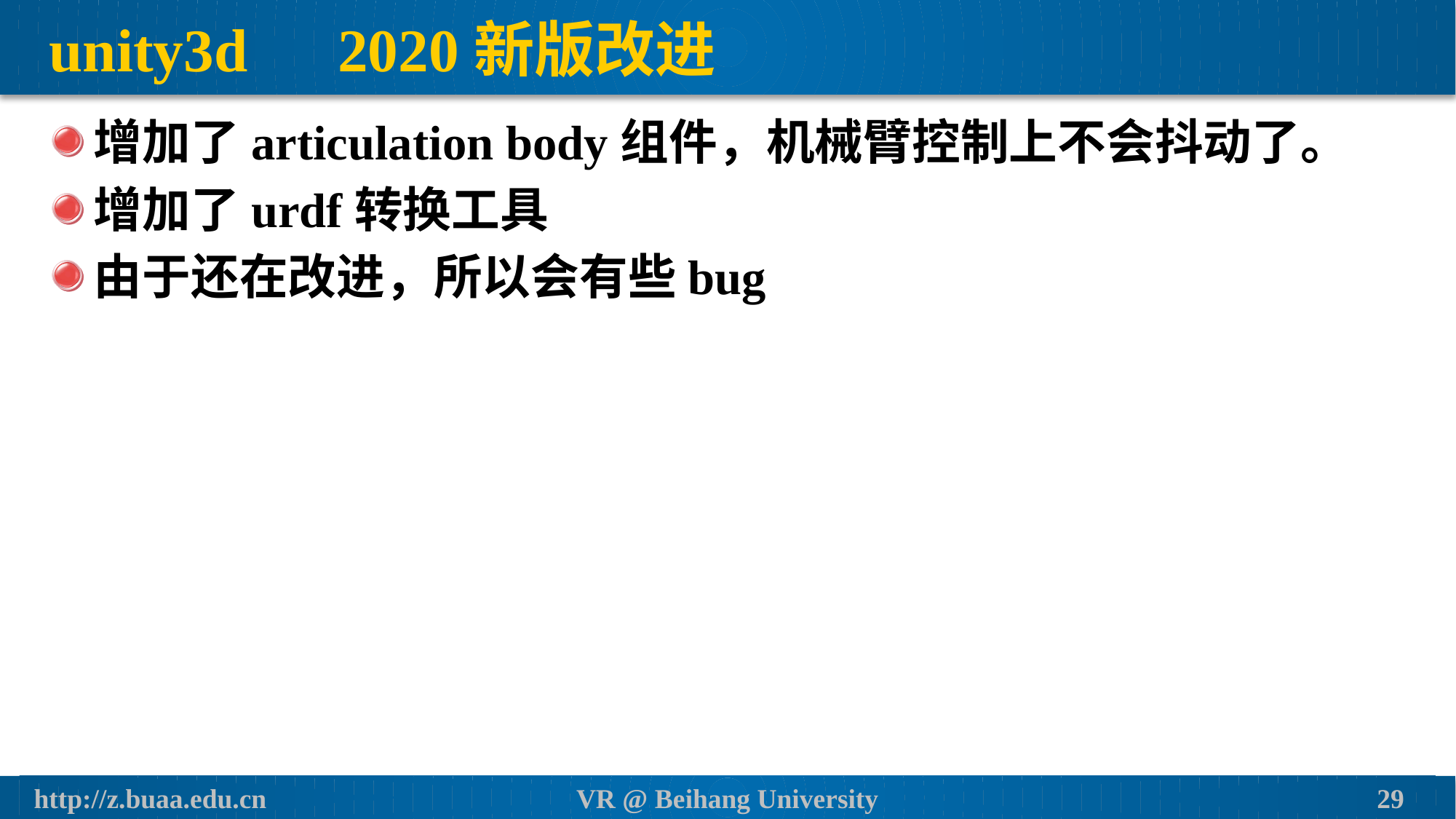

# unity3d　2020新版改进
增加了articulation body组件，机械臂控制上不会抖动了。
增加了urdf转换工具
由于还在改进，所以会有些bug